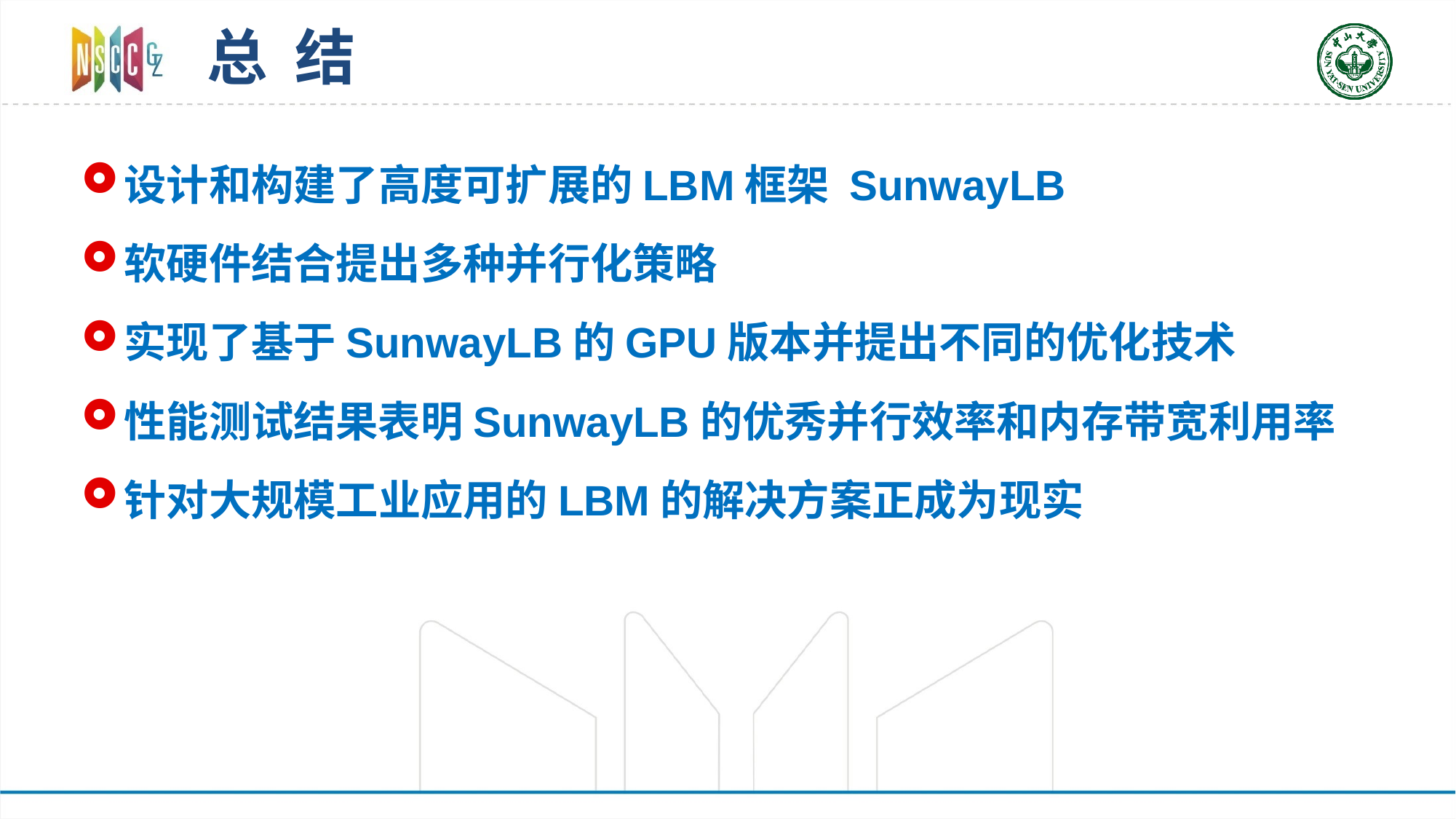

# 总  结
设计和构建了高度可扩展的LBM框架 SunwayLB
软硬件结合提出多种并行化策略
实现了基于SunwayLB的GPU版本并提出不同的优化技术
性能测试结果表明SunwayLB的优秀并行效率和内存带宽利用率
针对大规模工业应用的LBM的解决方案正成为现实